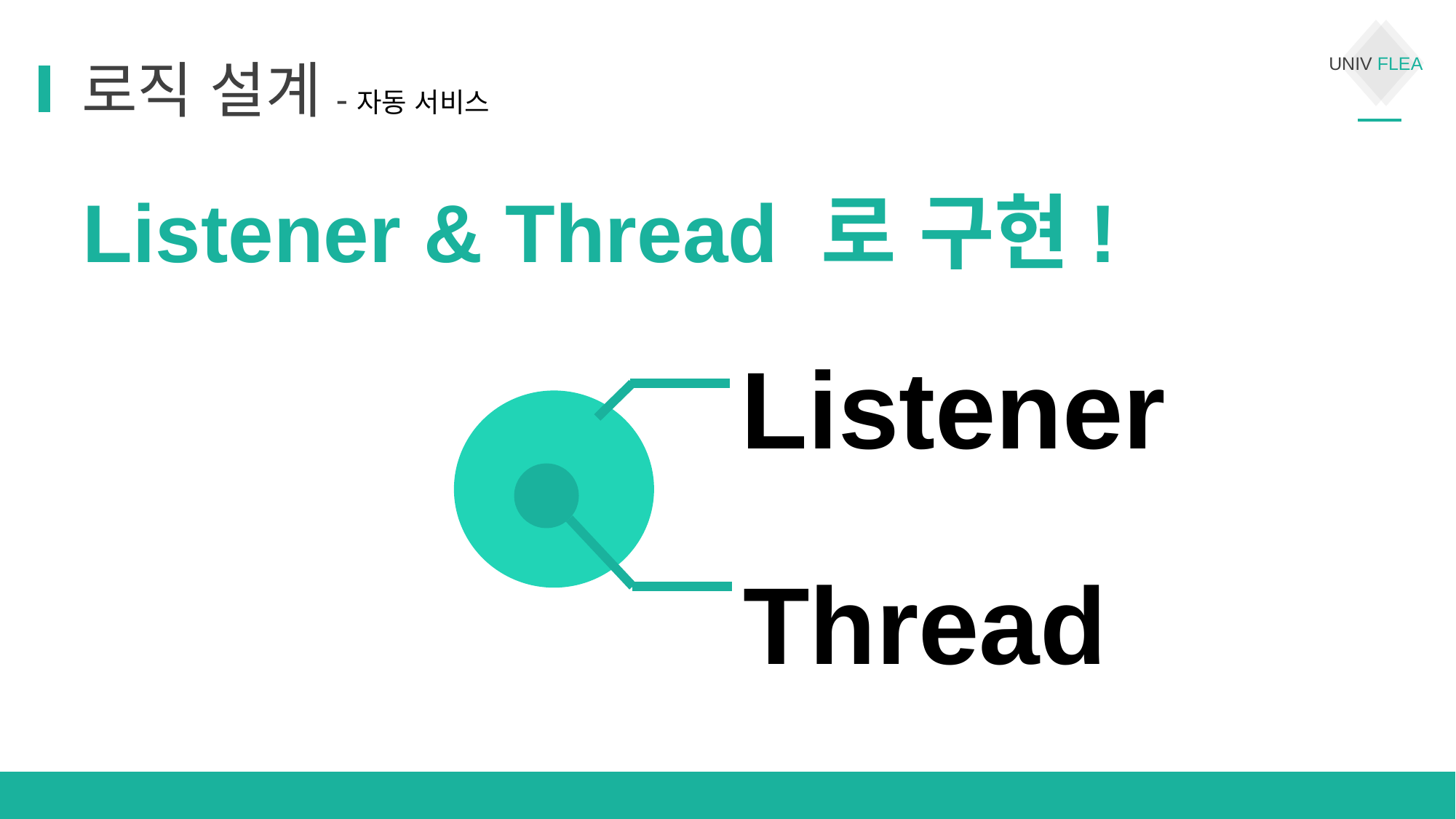

로직 설계-자동 서비스

Listener & Thread 로 구현!

Listener
Thread